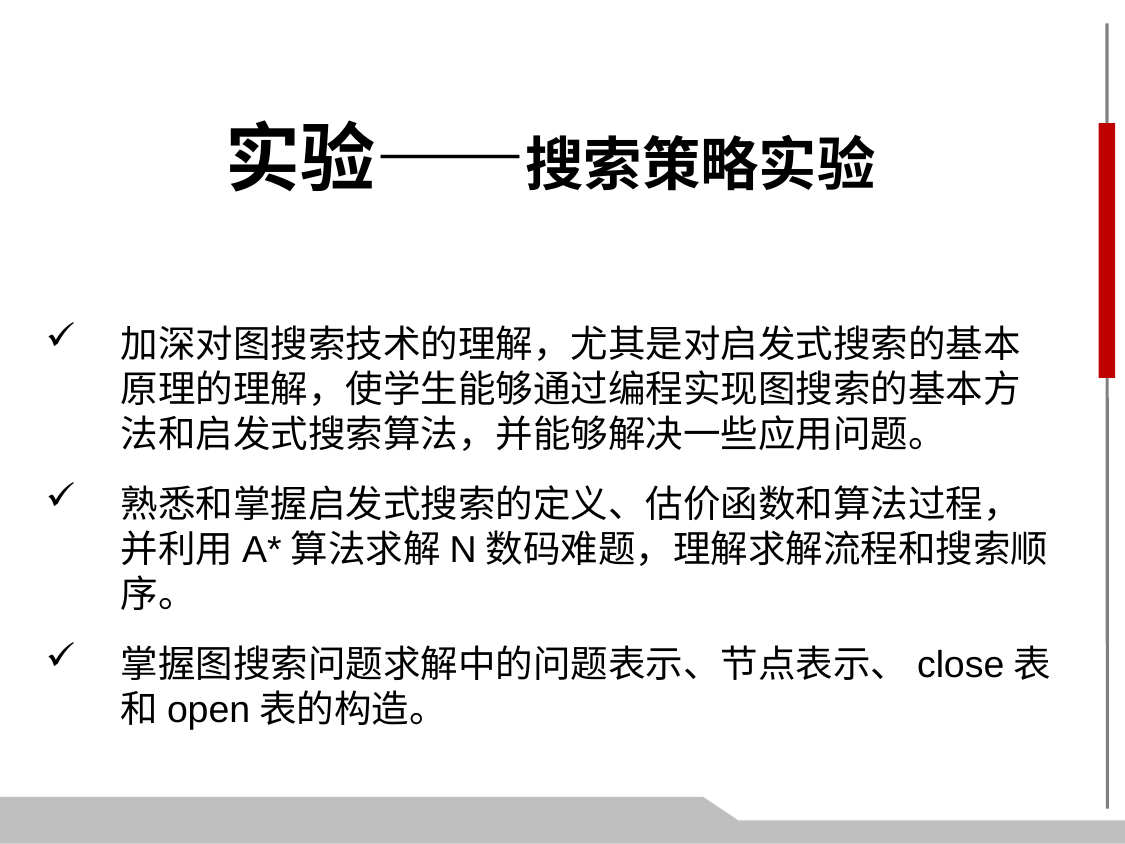

实验——搜索策略实验

加深对图搜索技术的理解，尤其是对启发式搜索的基本原理的理解，使学生能够通过编程实现图搜索的基本方法和启发式搜索算法，并能够解决一些应用问题。
熟悉和掌握启发式搜索的定义、估价函数和算法过程，并利用A*算法求解N数码难题，理解求解流程和搜索顺序。
掌握图搜索问题求解中的问题表示、节点表示、close表和open表的构造。